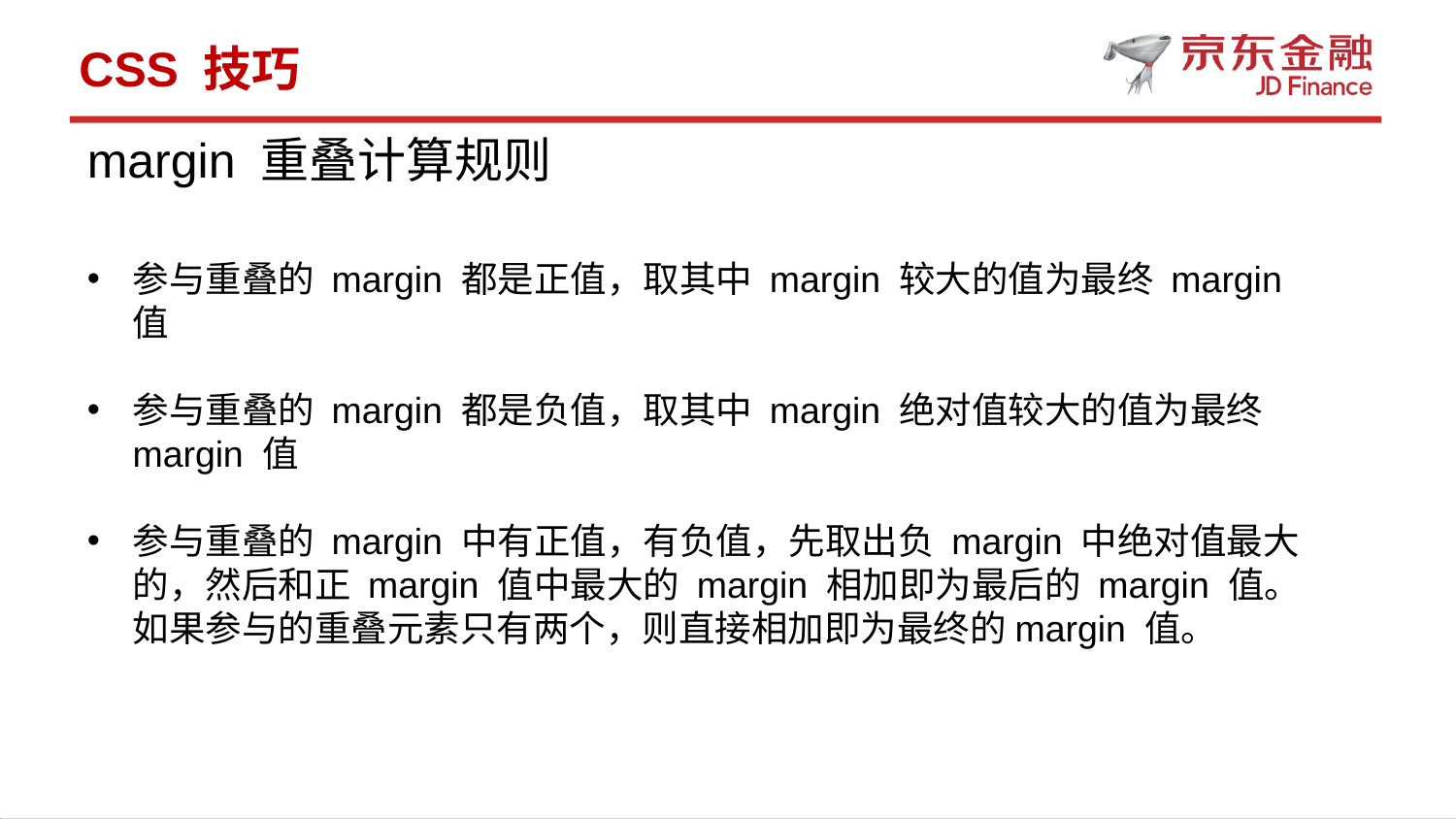

CSS 技巧
margin 重叠计算规则
参与重叠的 margin 都是正值，取其中 margin 较大的值为最终 margin 值

参与重叠的 margin 都是负值，取其中 margin 绝对值较大的值为最终 margin 值

参与重叠的 margin 中有正值，有负值，先取出负 margin 中绝对值最大的，然后和正 margin 值中最大的 margin 相加即为最后的 margin 值。如果参与的重叠元素只有两个，则直接相加即为最终的margin 值。